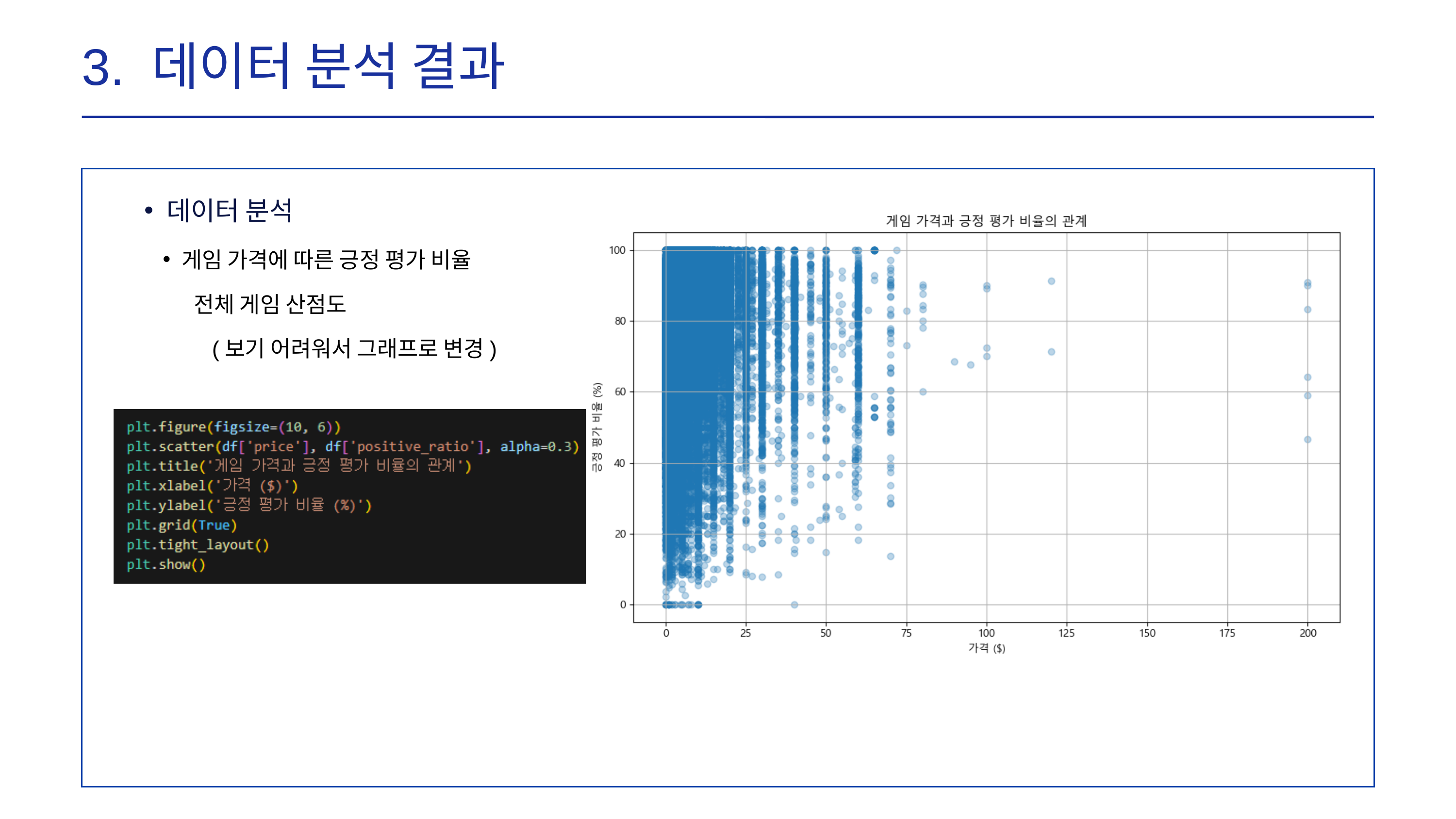

3. 데이터 분석 결과

데이터 분석

게임 가격에 따른 긍정 평가 비율
         전체 게임 산점도
           (보기 어려워서 그래프로 변경)